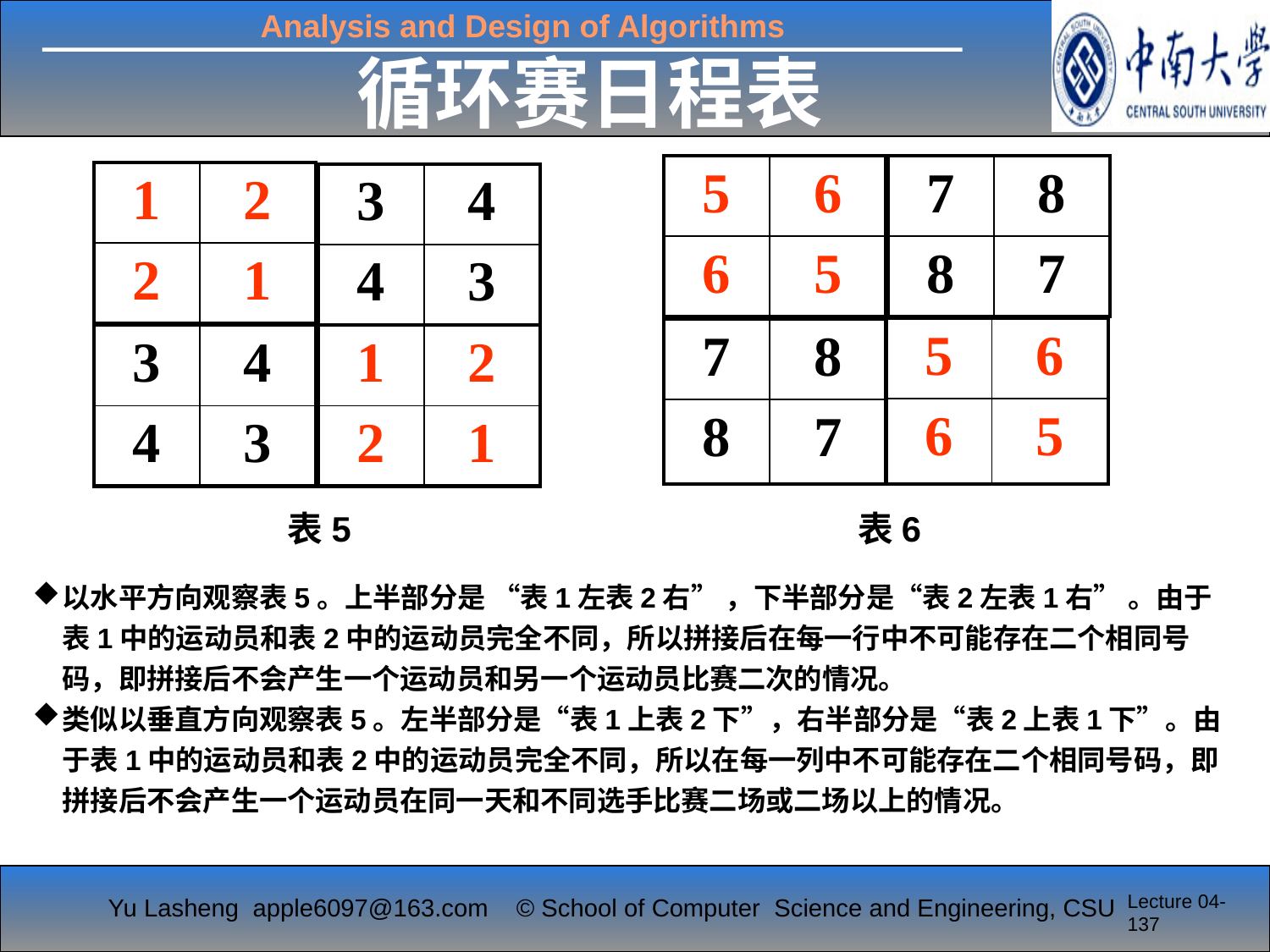

循环赛日程表
| 5 | 6 |
| --- | --- |
| 6 | 5 |
| 7 | 8 |
| --- | --- |
| 8 | 7 |
| 1 | 2 |
| --- | --- |
| 2 | 1 |
| 3 | 4 |
| --- | --- |
| 4 | 3 |
| 5 | 6 |
| --- | --- |
| 6 | 5 |
| 7 | 8 |
| --- | --- |
| 8 | 7 |
| 3 | 4 |
| --- | --- |
| 4 | 3 |
| 1 | 2 |
| --- | --- |
| 2 | 1 |
表5
表6
以水平方向观察表5。上半部分是 “表1左表2右” ，下半部分是“表2左表1右” 。由于表1中的运动员和表2中的运动员完全不同，所以拼接后在每一行中不可能存在二个相同号码，即拼接后不会产生一个运动员和另一个运动员比赛二次的情况。
类似以垂直方向观察表5。左半部分是“表1上表2下”，右半部分是“表2上表1下”。由于表1中的运动员和表2中的运动员完全不同，所以在每一列中不可能存在二个相同号码，即拼接后不会产生一个运动员在同一天和不同选手比赛二场或二场以上的情况。
Lecture 04-137